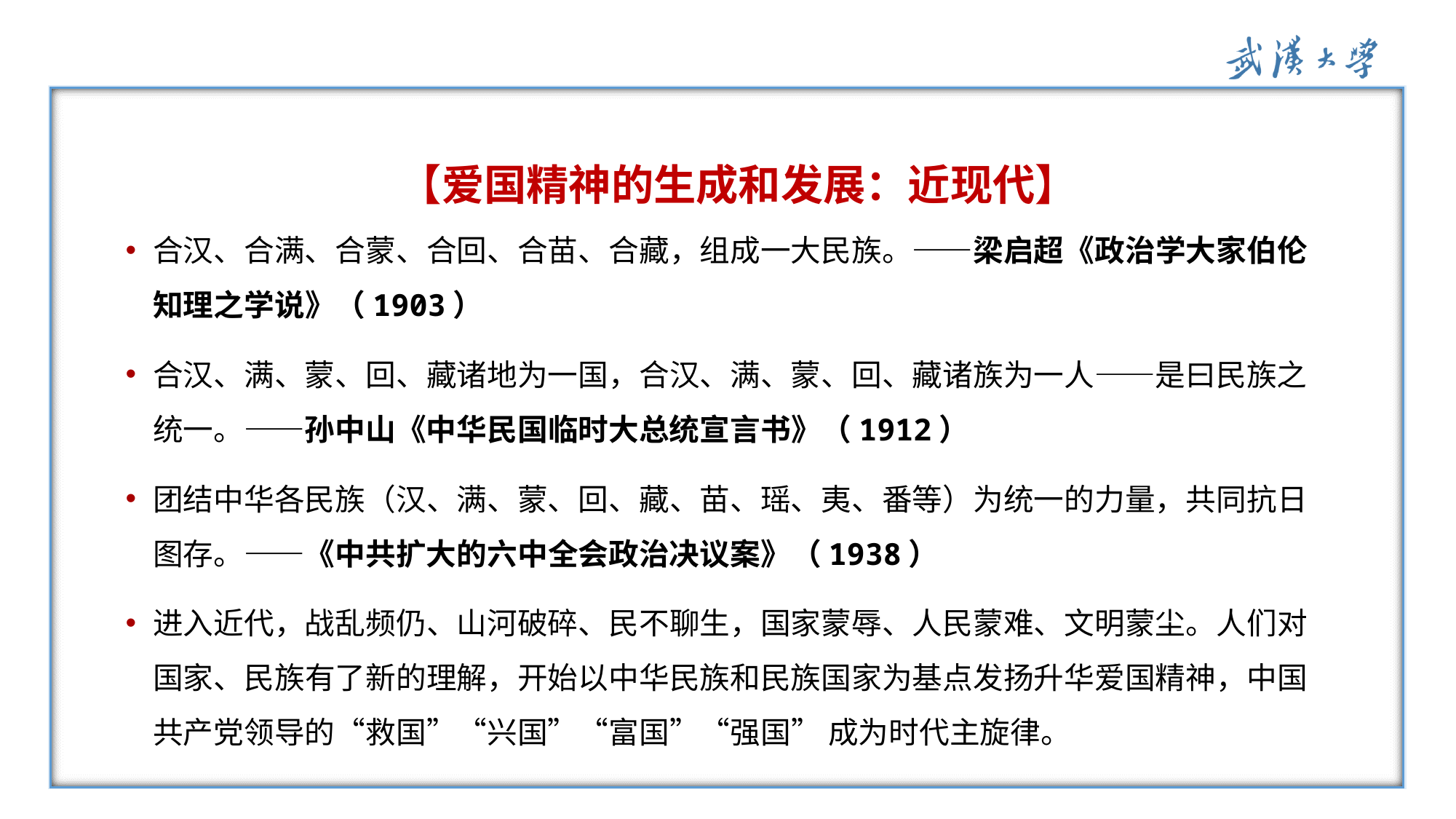

【爱国精神的生成和发展：近现代】
合汉、合满、合蒙、合回、合苗、合藏，组成一大民族。——梁启超《政治学大家伯伦知理之学说》（1903）
合汉、满、蒙、回、藏诸地为一国，合汉、满、蒙、回、藏诸族为一人——是曰民族之统一。——孙中山《中华民国临时大总统宣言书》（1912）
团结中华各民族（汉、满、蒙、回、藏、苗、瑶、夷、番等）为统一的力量，共同抗日图存。——《中共扩大的六中全会政治决议案》（1938）
进入近代，战乱频仍、山河破碎、民不聊生，国家蒙辱、人民蒙难、文明蒙尘。人们对国家、民族有了新的理解，开始以中华民族和民族国家为基点发扬升华爱国精神，中国共产党领导的“救国”“兴国”“富国”“强国” 成为时代主旋律。